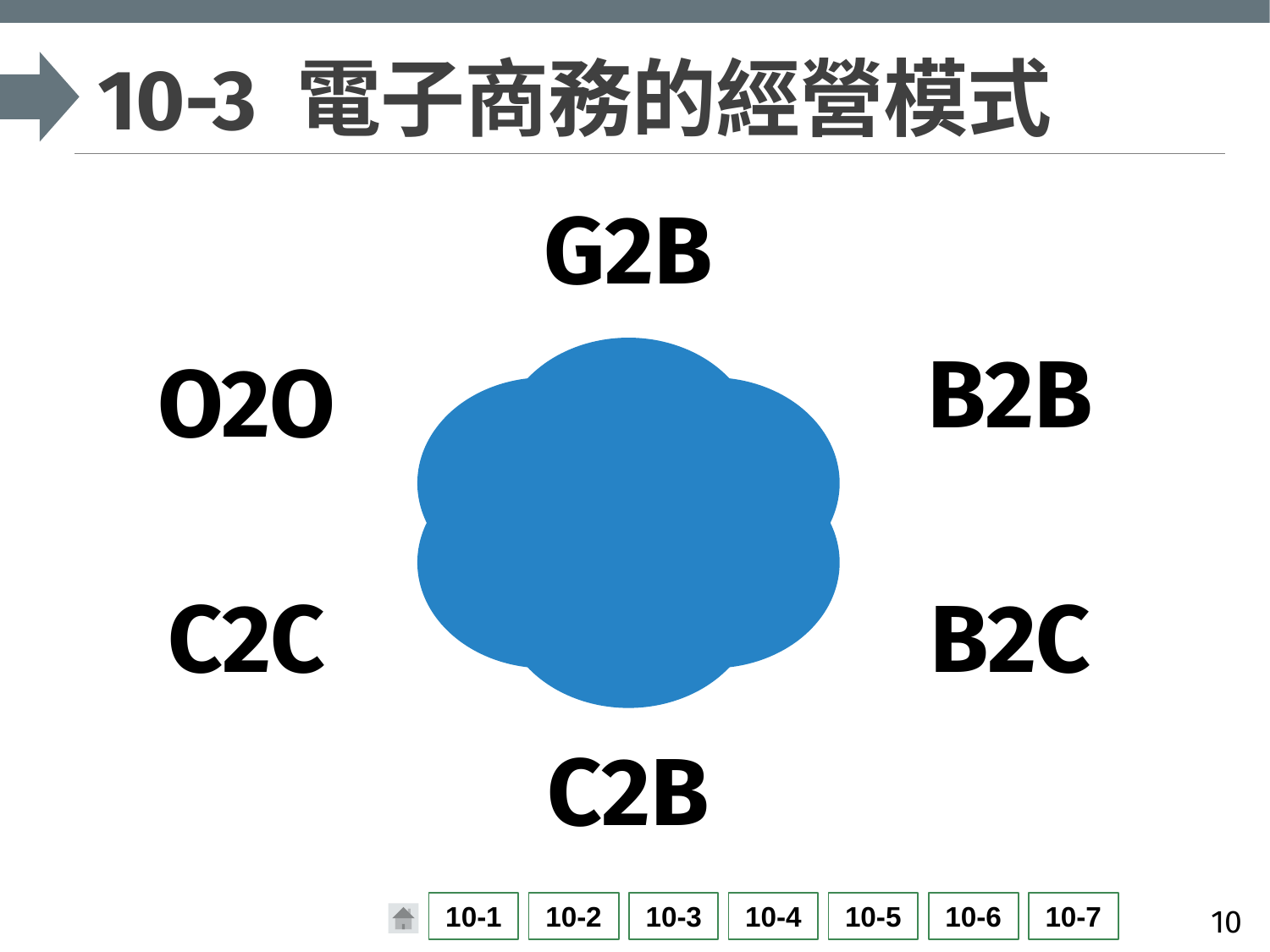

# 10-3 電子商務的經營模式
G2B
B2B
B2C
C2B
C2C
O2O
10